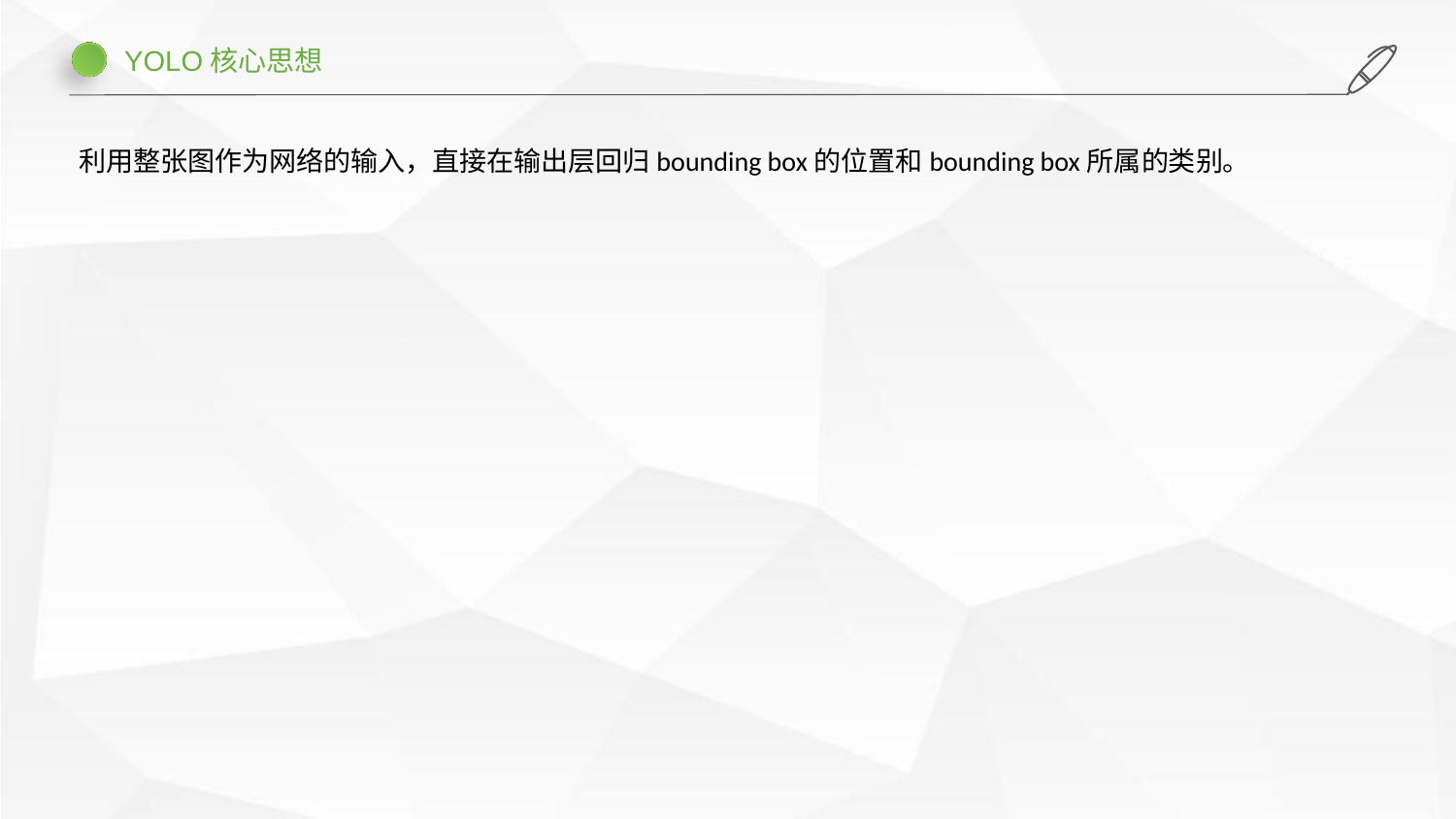

YOLO核心思想

利用整张图作为网络的输入，直接在输出层回归bounding box的位置和bounding box所属的类别。